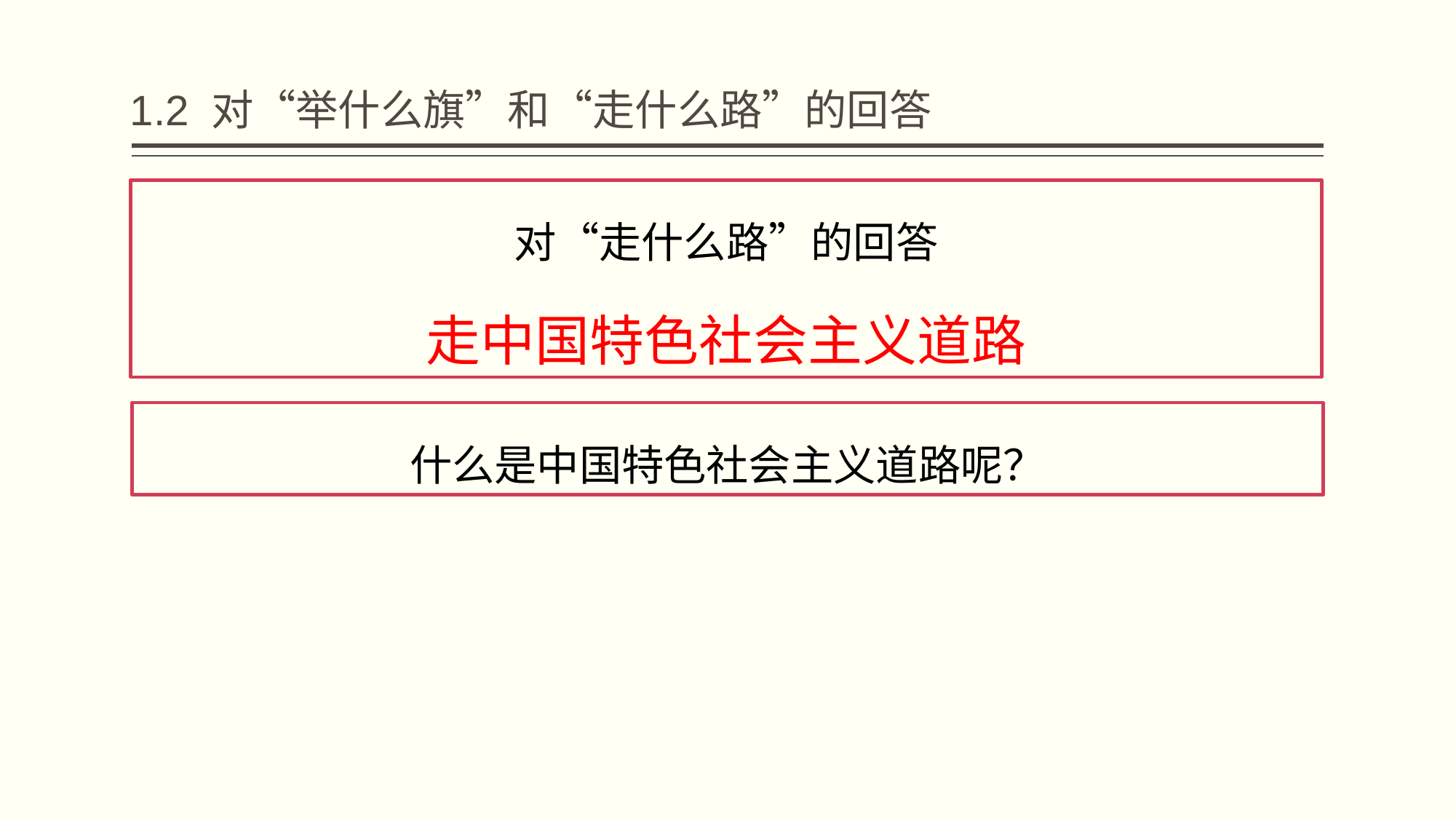

# 1.2 对“举什么旗”和“走什么路”的回答
对“走什么路”的回答
走中国特色社会主义道路
什么是中国特色社会主义道路呢？